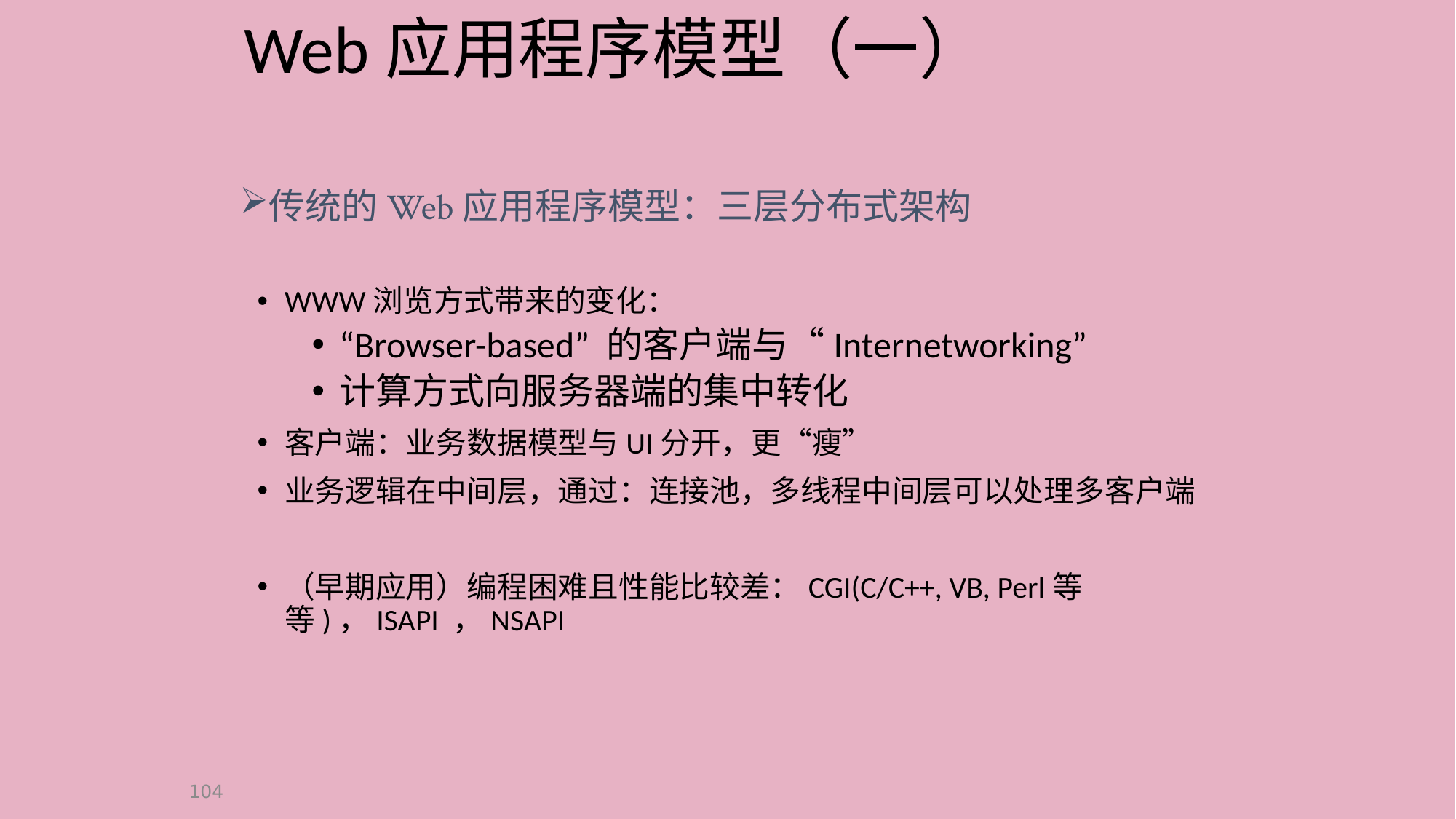

# Web应用程序模型（一）
传统的Web应用程序模型：三层分布式架构
WWW浏览方式带来的变化：
“Browser-based” 的客户端与“Internetworking”
计算方式向服务器端的集中转化
客户端：业务数据模型与UI分开，更“瘦”
业务逻辑在中间层，通过：连接池，多线程中间层可以处理多客户端

（早期应用）编程困难且性能比较差：CGI(C/C++, VB, Perl等等)，ISAPI ，NSAPI

104